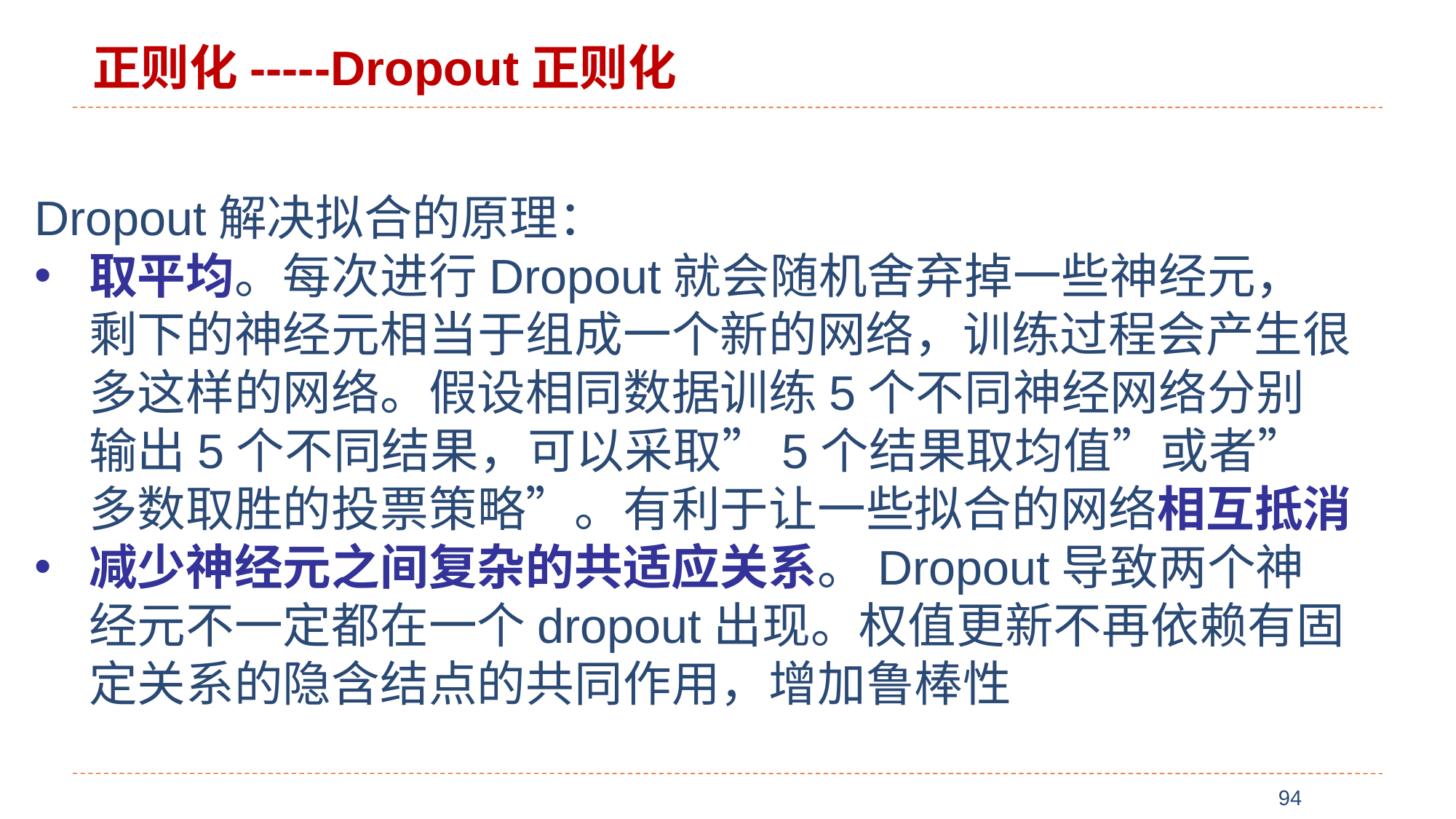

正则化-----Dropout正则化
Dropout解决拟合的原理：
取平均。每次进行Dropout就会随机舍弃掉一些神经元，剩下的神经元相当于组成一个新的网络，训练过程会产生很多这样的网络。假设相同数据训练5个不同神经网络分别输出5个不同结果，可以采取”5个结果取均值”或者”多数取胜的投票策略”。有利于让一些拟合的网络相互抵消
减少神经元之间复杂的共适应关系。Dropout导致两个神经元不一定都在一个dropout出现。权值更新不再依赖有固定关系的隐含结点的共同作用，增加鲁棒性